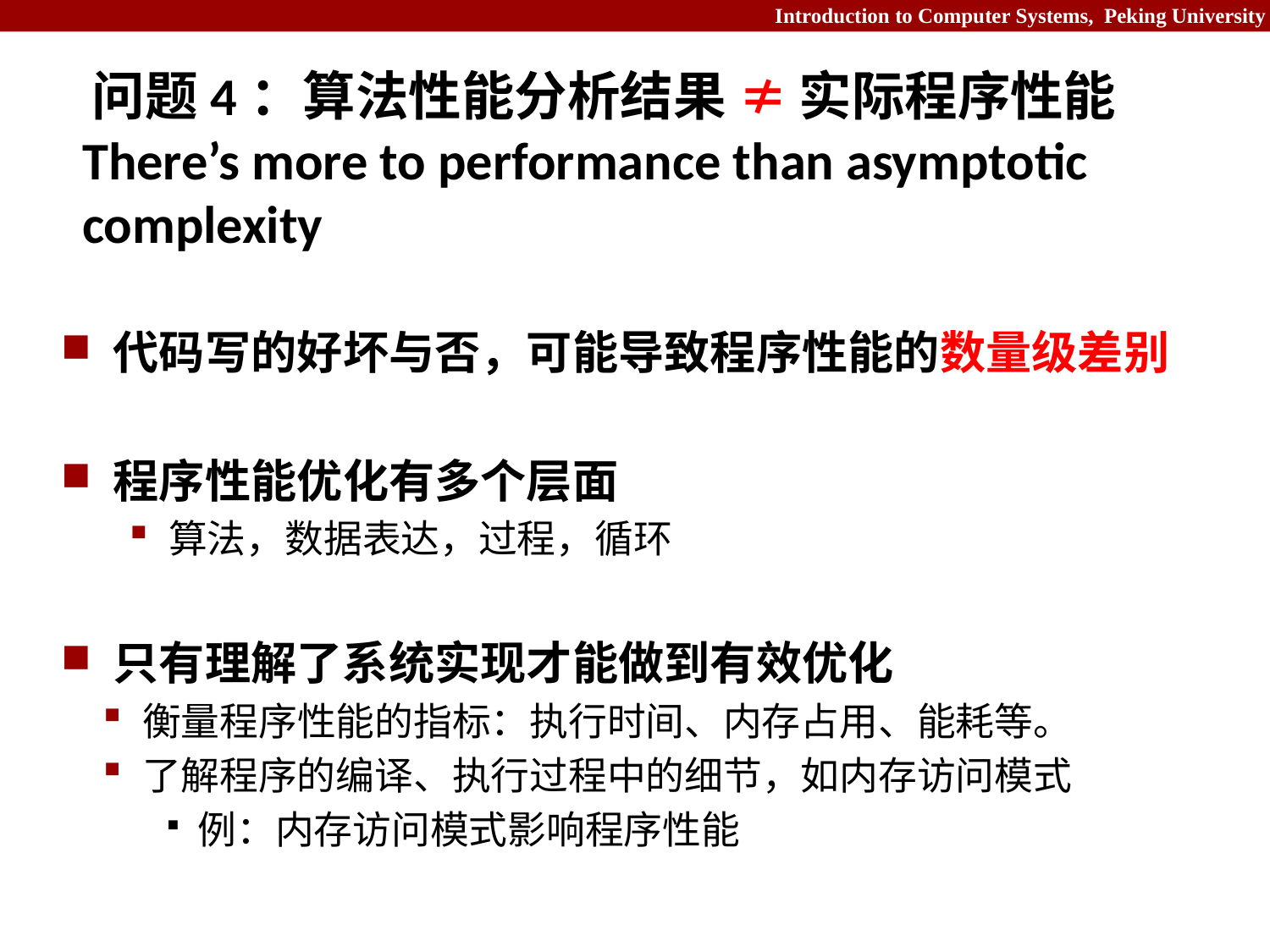

# 问题4：算法性能分析结果 ≠ 实际程序性能 There’s more to performance than asymptotic complexity
代码写的好坏与否，可能导致程序性能的数量级差别

程序性能优化有多个层面
算法，数据表达，过程，循环

只有理解了系统实现才能做到有效优化
衡量程序性能的指标：执行时间、内存占用、能耗等。
了解程序的编译、执行过程中的细节，如内存访问模式
例：内存访问模式影响程序性能